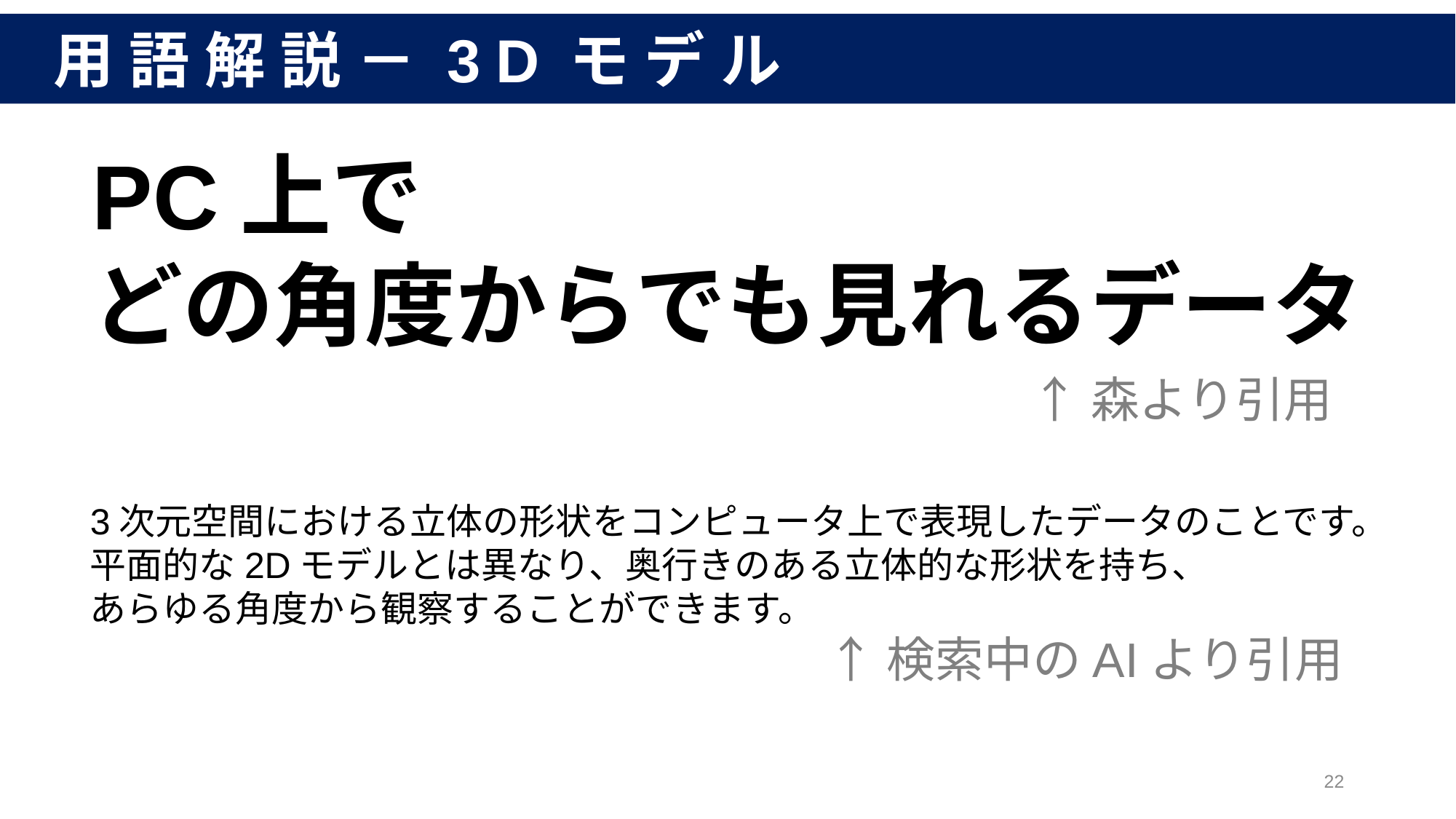

用語解説－3Dモデル
PC上で
どの角度からでも見れるデータ
↑森より引用
3次元空間における立体の形状をコンピュータ上で表現したデータのことです。
平面的な2Dモデルとは異なり、奥行きのある立体的な形状を持ち、
あらゆる角度から観察することができます。﻿
↑検索中のAIより引用
22